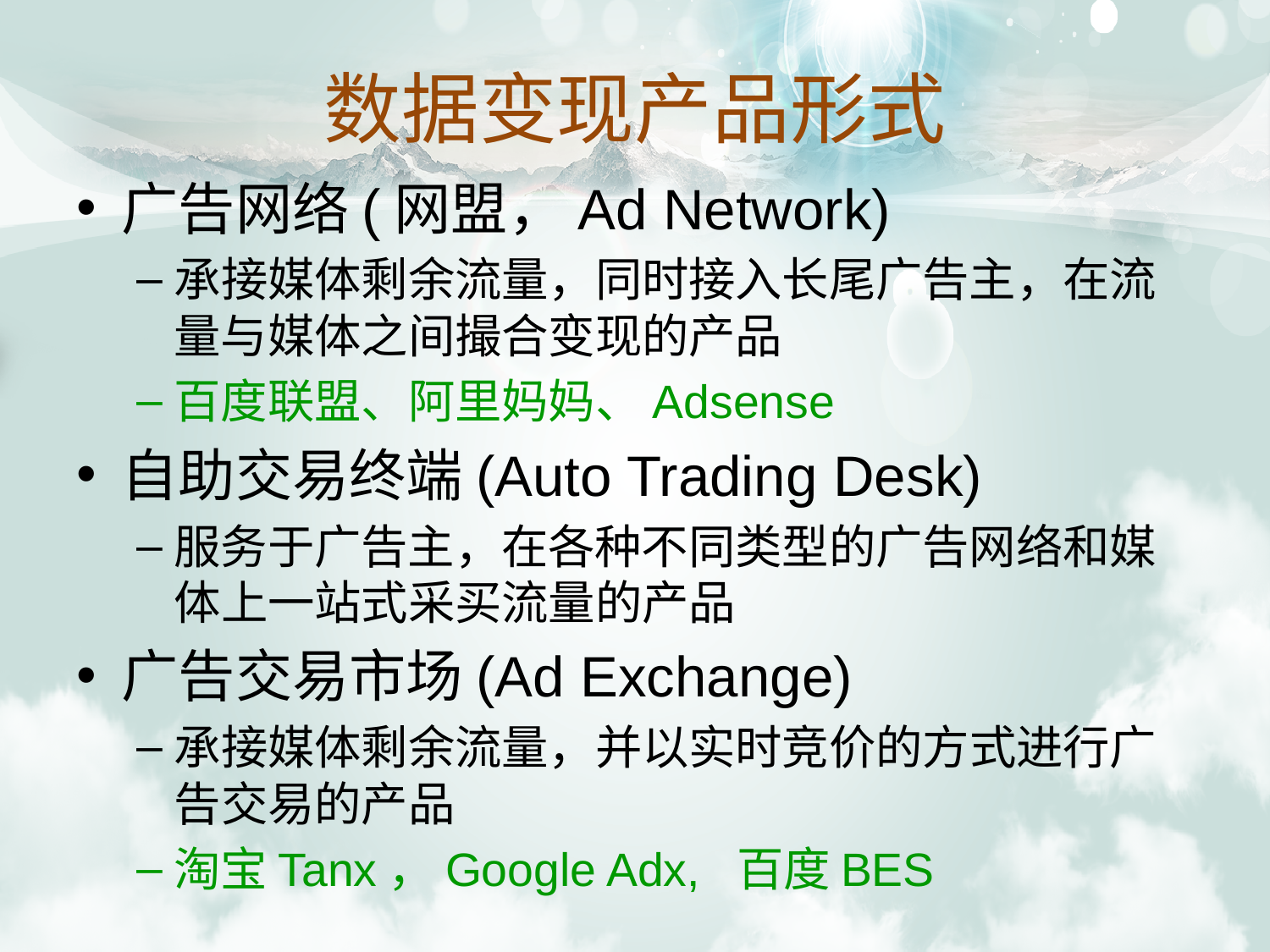

# 数据变现产品形式
广告网络(网盟，Ad Network)
承接媒体剩余流量，同时接入长尾广告主，在流量与媒体之间撮合变现的产品
百度联盟、阿里妈妈、Adsense
自助交易终端(Auto Trading Desk)
服务于广告主，在各种不同类型的广告网络和媒体上一站式采买流量的产品
广告交易市场(Ad Exchange)
承接媒体剩余流量，并以实时竞价的方式进行广告交易的产品
淘宝Tanx，Google Adx,  百度BES